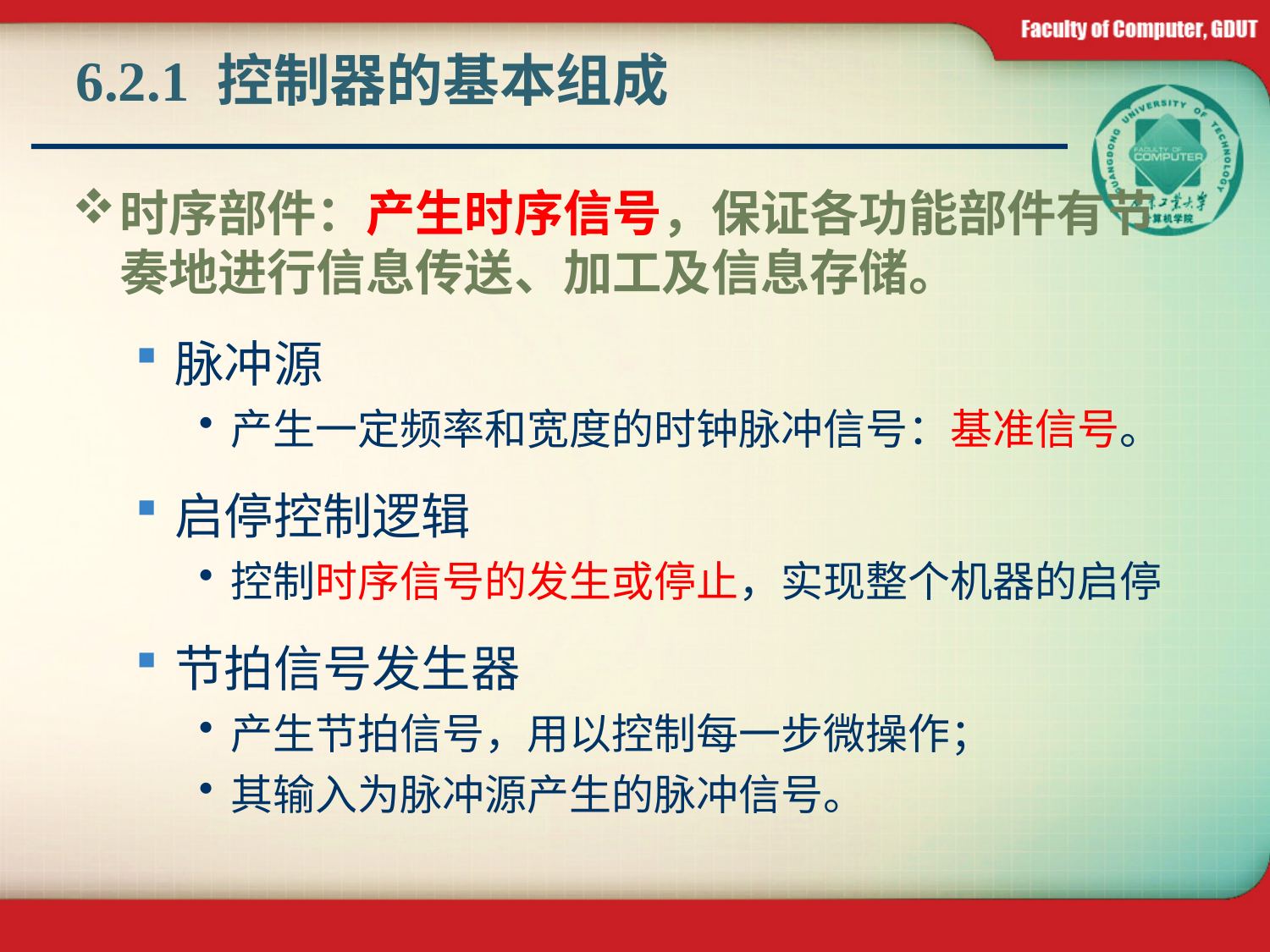

# 6.2.1 控制器的基本组成
时序部件：产生时序信号，保证各功能部件有节奏地进行信息传送、加工及信息存储。
脉冲源
产生一定频率和宽度的时钟脉冲信号：基准信号。
启停控制逻辑
控制时序信号的发生或停止，实现整个机器的启停
节拍信号发生器
产生节拍信号，用以控制每一步微操作；
其输入为脉冲源产生的脉冲信号。